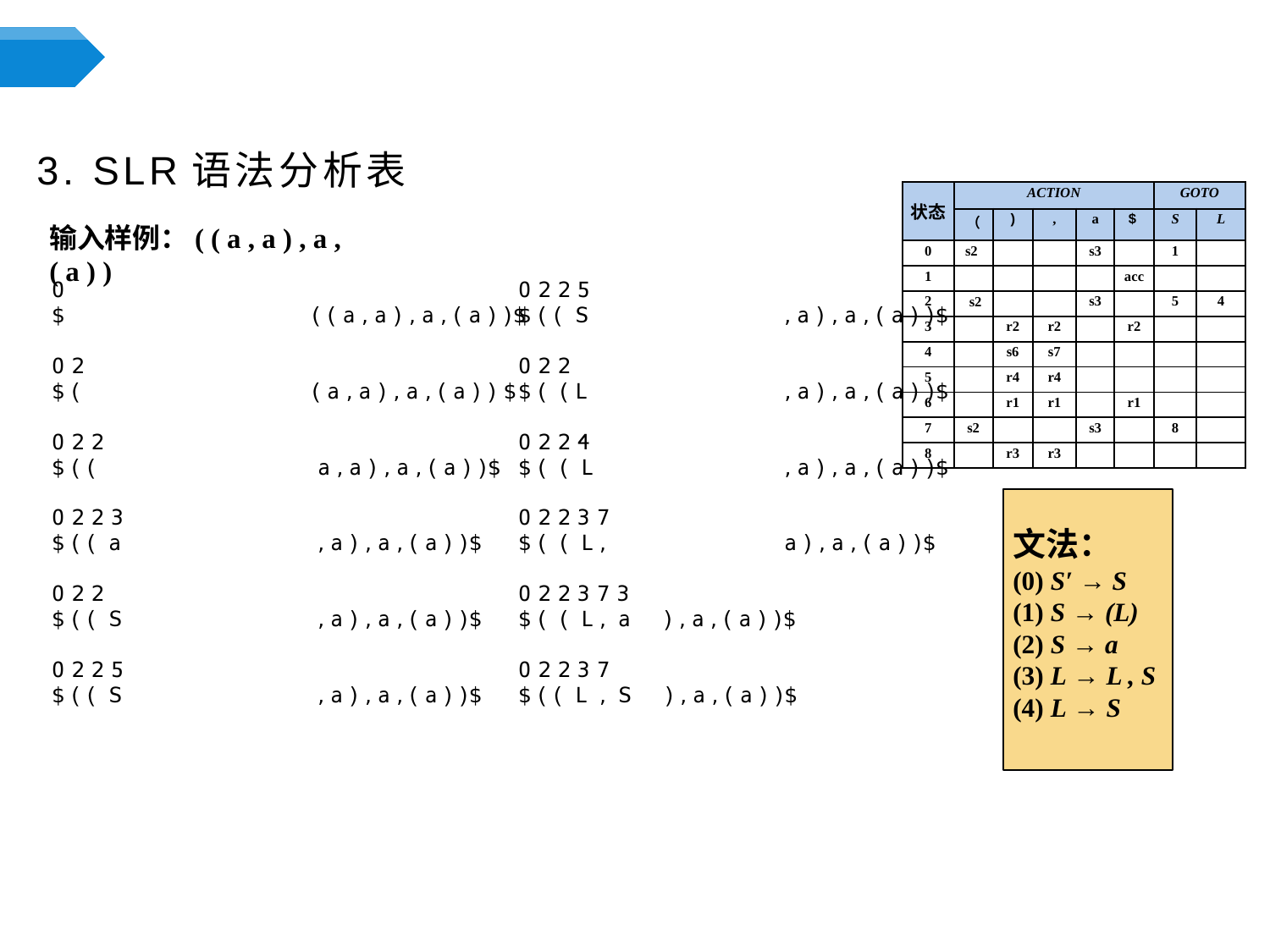

3. SLR语法分析表
| 状态 | ACTION |  |  |  |  | GOTO |  |
| --- | --- | --- | --- | --- | --- | --- | --- |
|  | （ | ) | , | a | $ | S | L |
| 0 | s2 |  |  | s3 |  | 1 |  |
| 1 |  |  |  |  | acc |  |  |
| 2 | s2 |  |  | s3 |  | 5 | 4 |
| 3 |  | r2 | r2 |  | r2 |  |  |
| 4 |  | s6 | s7 |  |  |  |  |
| 5 |  | r4 | r4 |  |  |  |  |
| 6 |  | r1 | r1 |  | r1 |  |  |
| 7 | s2 |  |  | s3 |  | 8 |  |
| 8 |  | r3 | r3 |  |  |  |  |
输入样例：( ( a , a ) , a , ( a ) )
0
$		 ( ( a , a ) , a , ( a ) )$

0 2
$ (		 ( a , a ) , a , ( a ) ) $

0 2 2
$ ( (		  a , a ) , a , ( a ) )$

0 2 2 3
$ ( (  a		  , a ) , a , ( a ) )$

0 2 2
$ ( (  S		  , a ) , a , ( a ) )$

0 2 2 5
$ ( (  S		  , a ) , a , ( a ) )$
0 2 2 5
$ ( (  S		  , a ) , a , ( a ) )$

0 2 2
$ (  ( L		  , a ) , a , ( a ) )$

0 2 2 4
$ (  (  L		  , a ) , a , ( a ) )$

0 2 2 3 7
$ (  (  L , 		  a ) , a , ( a ) )$

0 2 2 3 7 3
$ (  (  L ,  a	   ) , a , ( a ) )$

0 2 2 3 7
$ ( (  L  ,  S 	   ) , a , ( a ) )$
文法：
(0) S′ → S
(1) S → (L)
(2) S → a
(3) L → L , S
(4) L → S